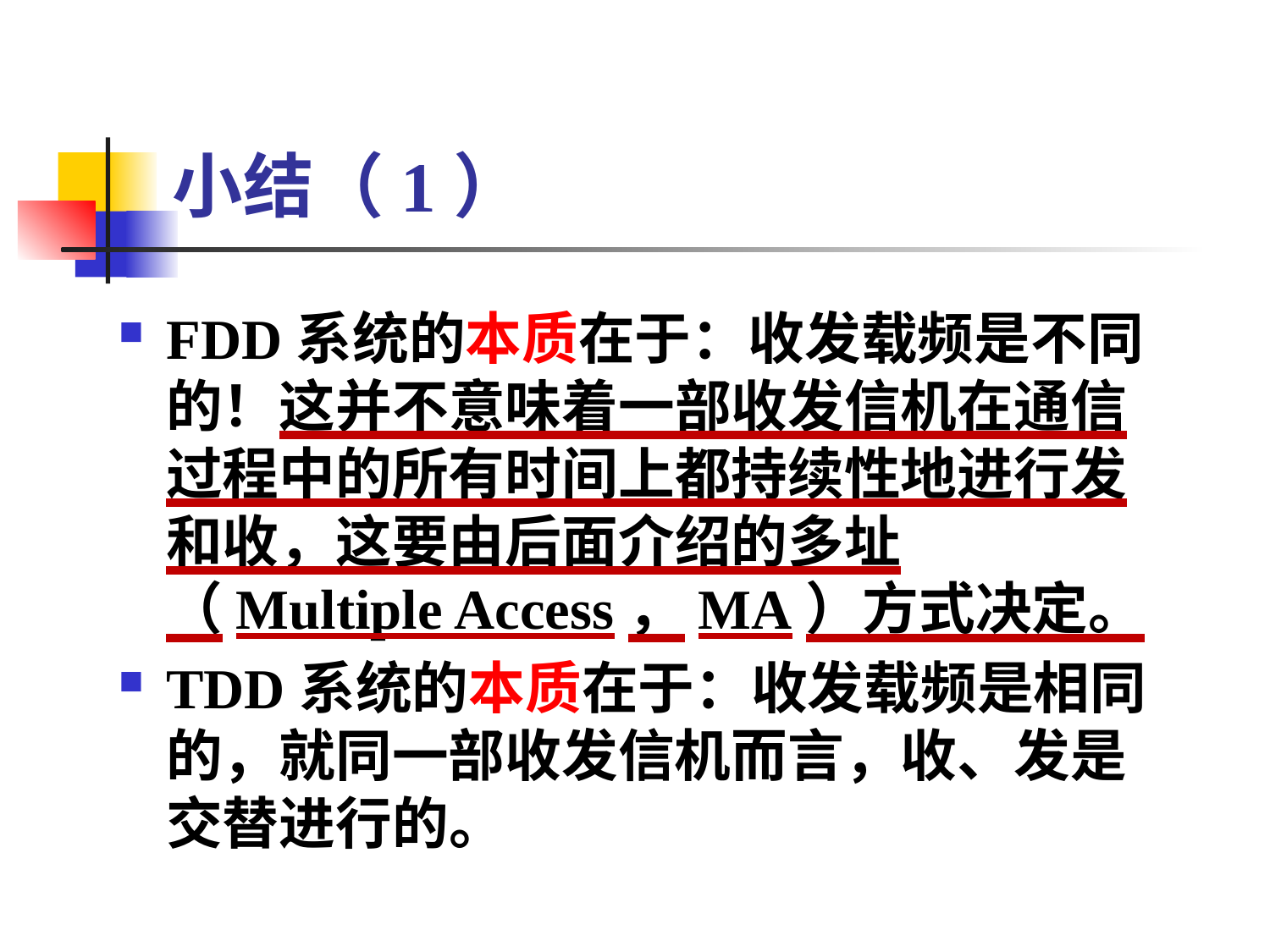

# 小结（1）
FDD系统的本质在于：收发载频是不同的！这并不意味着一部收发信机在通信过程中的所有时间上都持续性地进行发和收，这要由后面介绍的多址（Multiple Access，MA）方式决定。
TDD系统的本质在于：收发载频是相同的，就同一部收发信机而言，收、发是交替进行的。